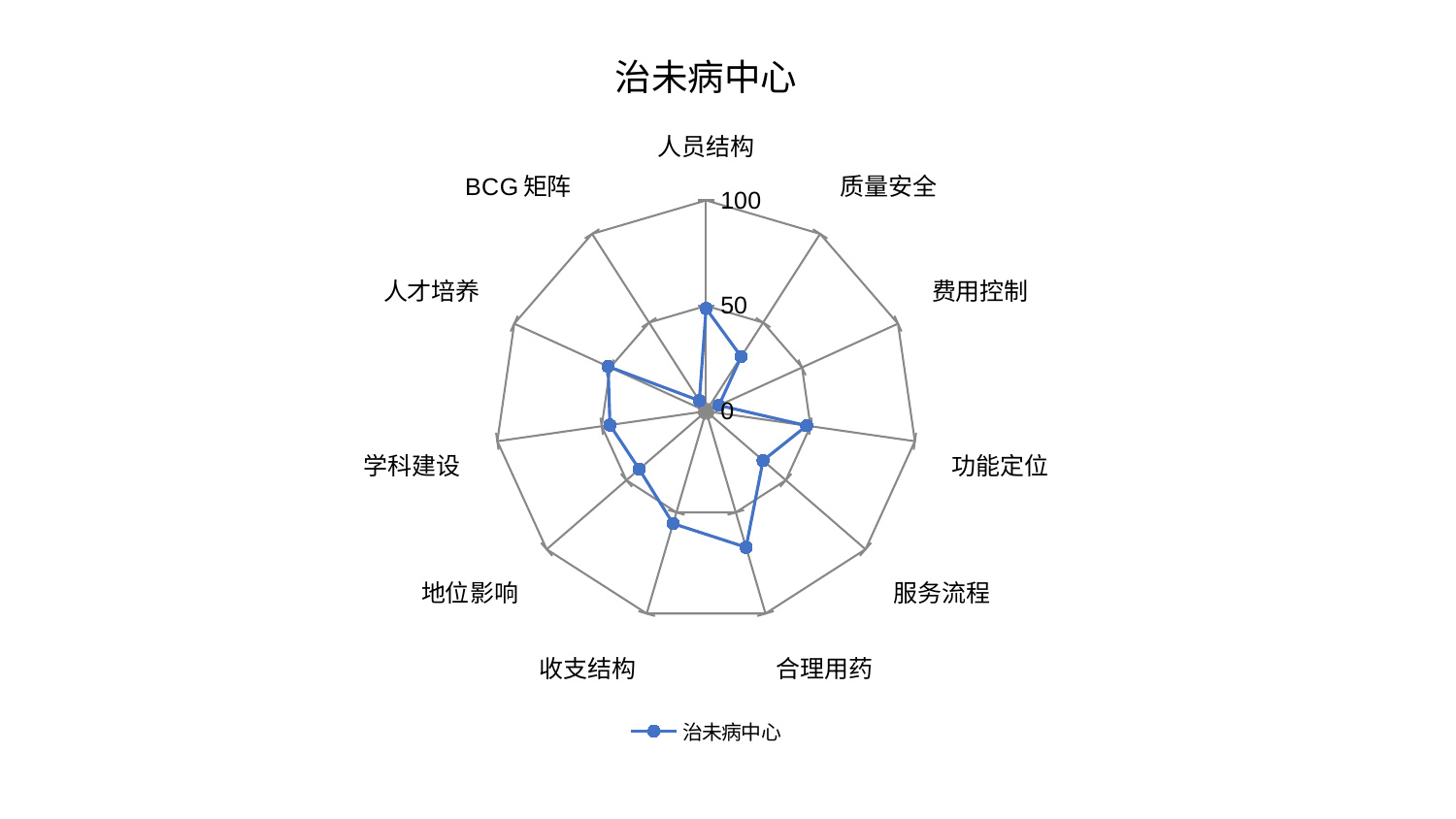

### Chart: 治未病中心

| Category | 治未病中心 |
|---|---|
| 人员结构 | 48.70937923352892 |
| 质量安全 | 30.790808006644777 |
| 费用控制 | 6.695237095752467 |
| 功能定位 | 48.183597635199654 |
| 服务流程 | 35.73152637371214 |
| 合理用药 | 67.25606919194564 |
| 收支结构 | 55.5594107455046 |
| 地位影响 | 41.977095433588836 |
| 学科建设 | 46.06156341245222 |
| 人才培养 | 51.10042043283202 |
| BCG矩阵 | 5.954485720245749 |
153